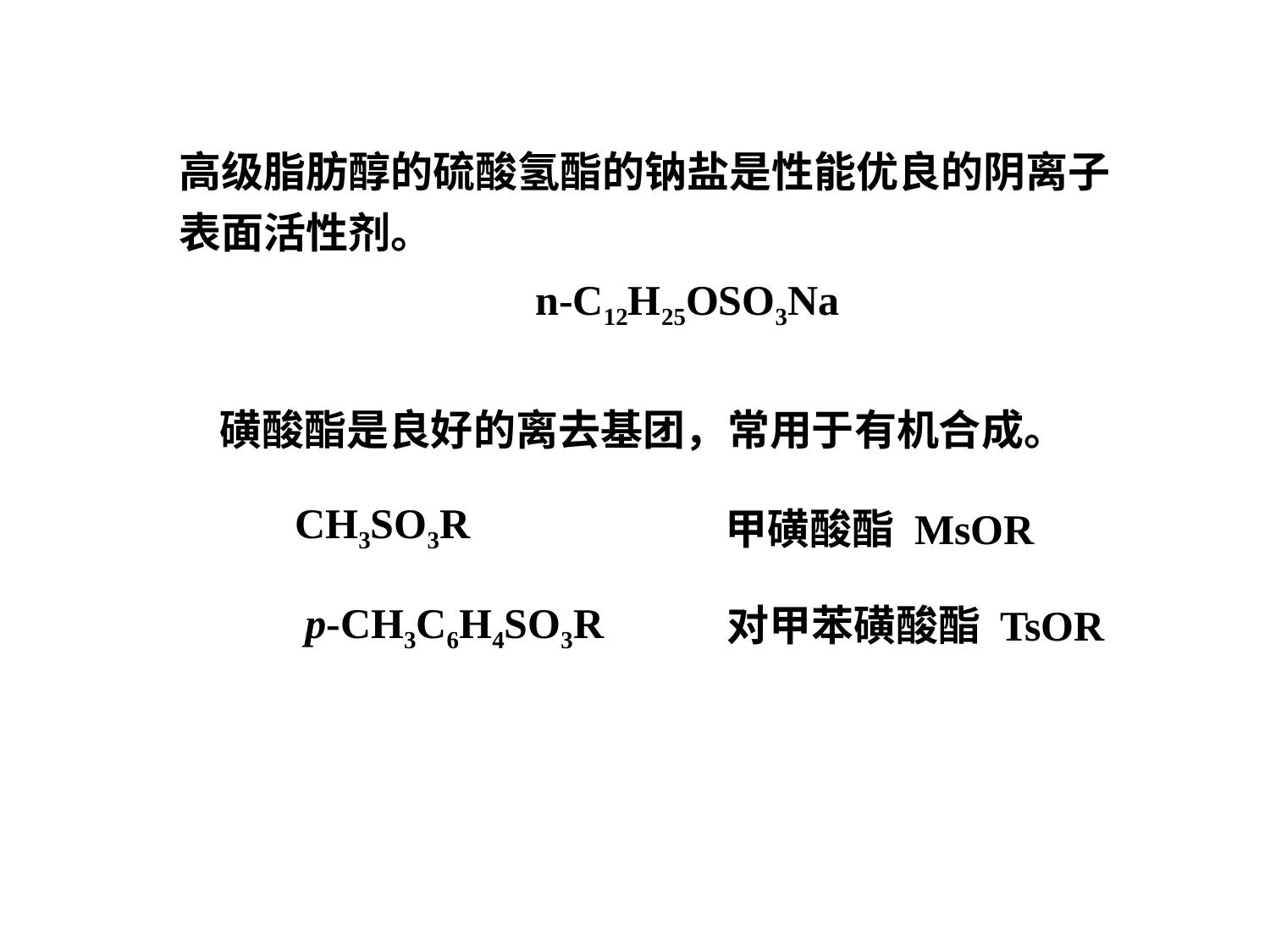

高级脂肪醇的硫酸氢酯的钠盐是性能优良的阴离子
表面活性剂。
n-C12H25OSO3Na
磺酸酯是良好的离去基团，常用于有机合成。
CH3SO3R
甲磺酸酯 MsOR
p-CH3C6H4SO3R
对甲苯磺酸酯 TsOR